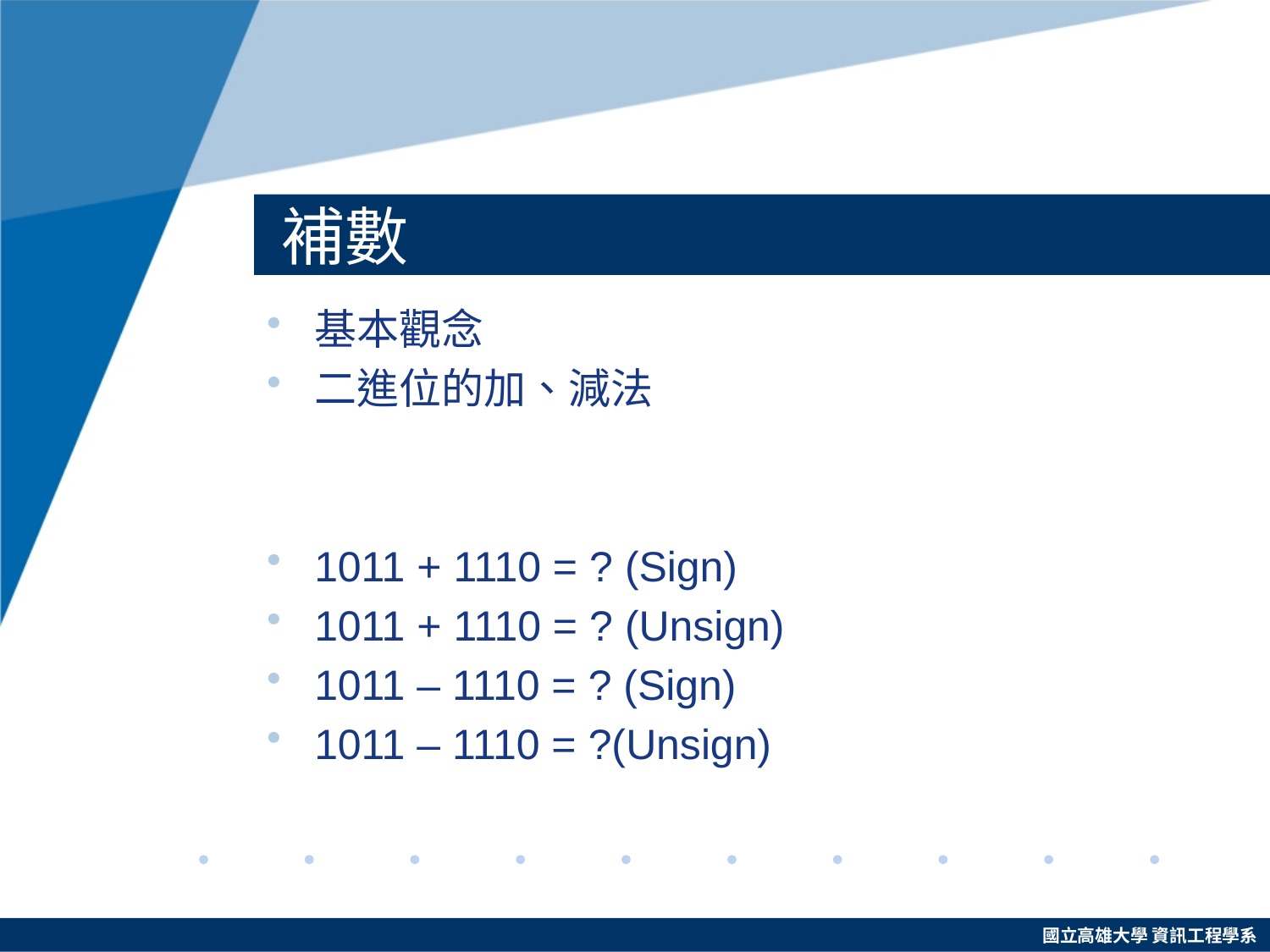

# 補數
基本觀念
二進位的加、減法

1011 + 1110 = ? (Sign)
1011 + 1110 = ? (Unsign)
1011 – 1110 = ? (Sign)
1011 – 1110 = ?(Unsign)